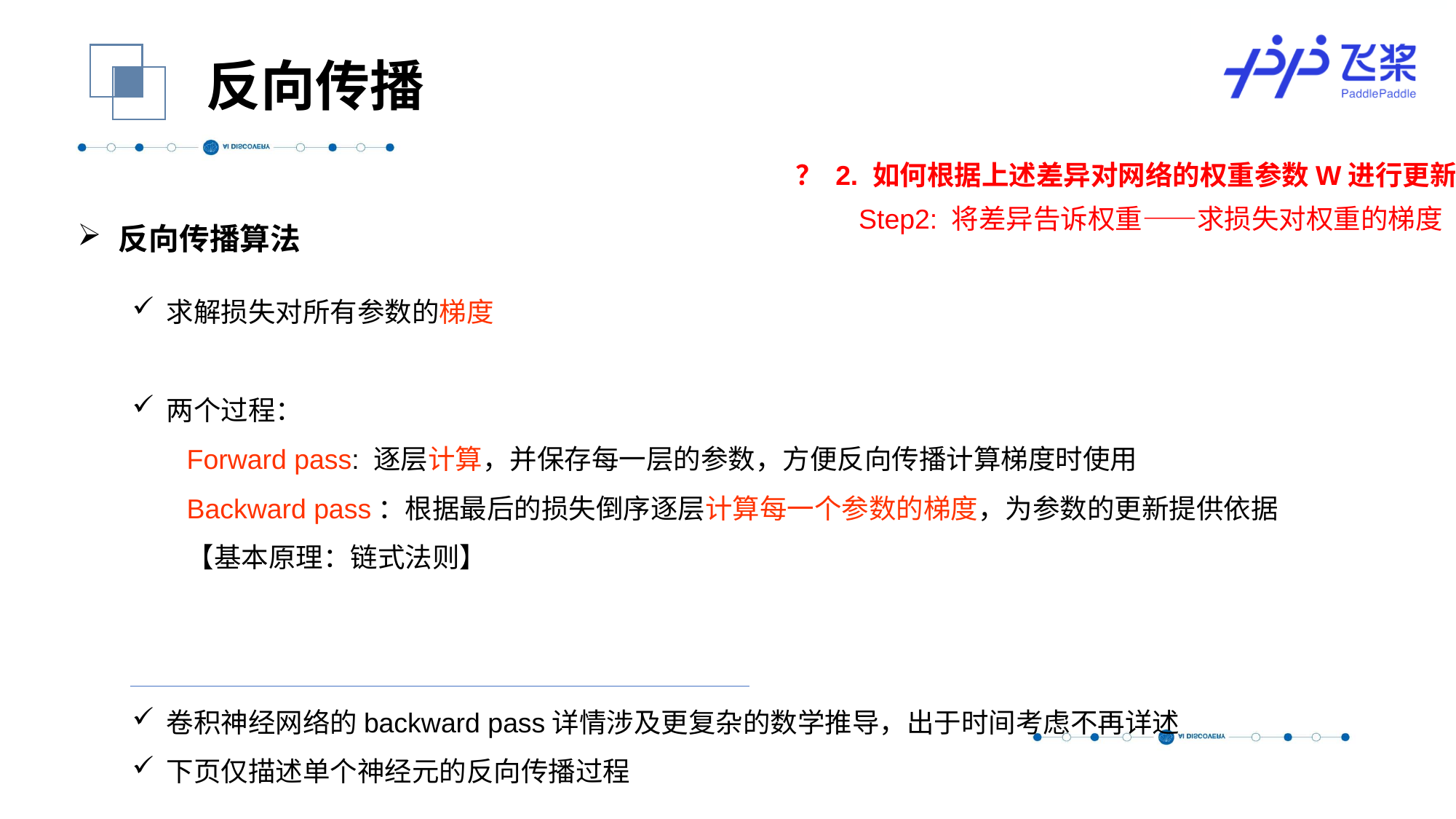

反向传播
？ 2. 如何根据上述差异对网络的权重参数W进行更新
反向传播算法

求解损失对所有参数的梯度

两个过程：
Forward pass: 逐层计算，并保存每一层的参数，方便反向传播计算梯度时使用
Backward pass：根据最后的损失倒序逐层计算每一个参数的梯度，为参数的更新提供依据【基本原理：链式法则】

Step2: 将差异告诉权重——求损失对权重的梯度
卷积神经网络的backward pass详情涉及更复杂的数学推导，出于时间考虑不再详述
下页仅描述单个神经元的反向传播过程